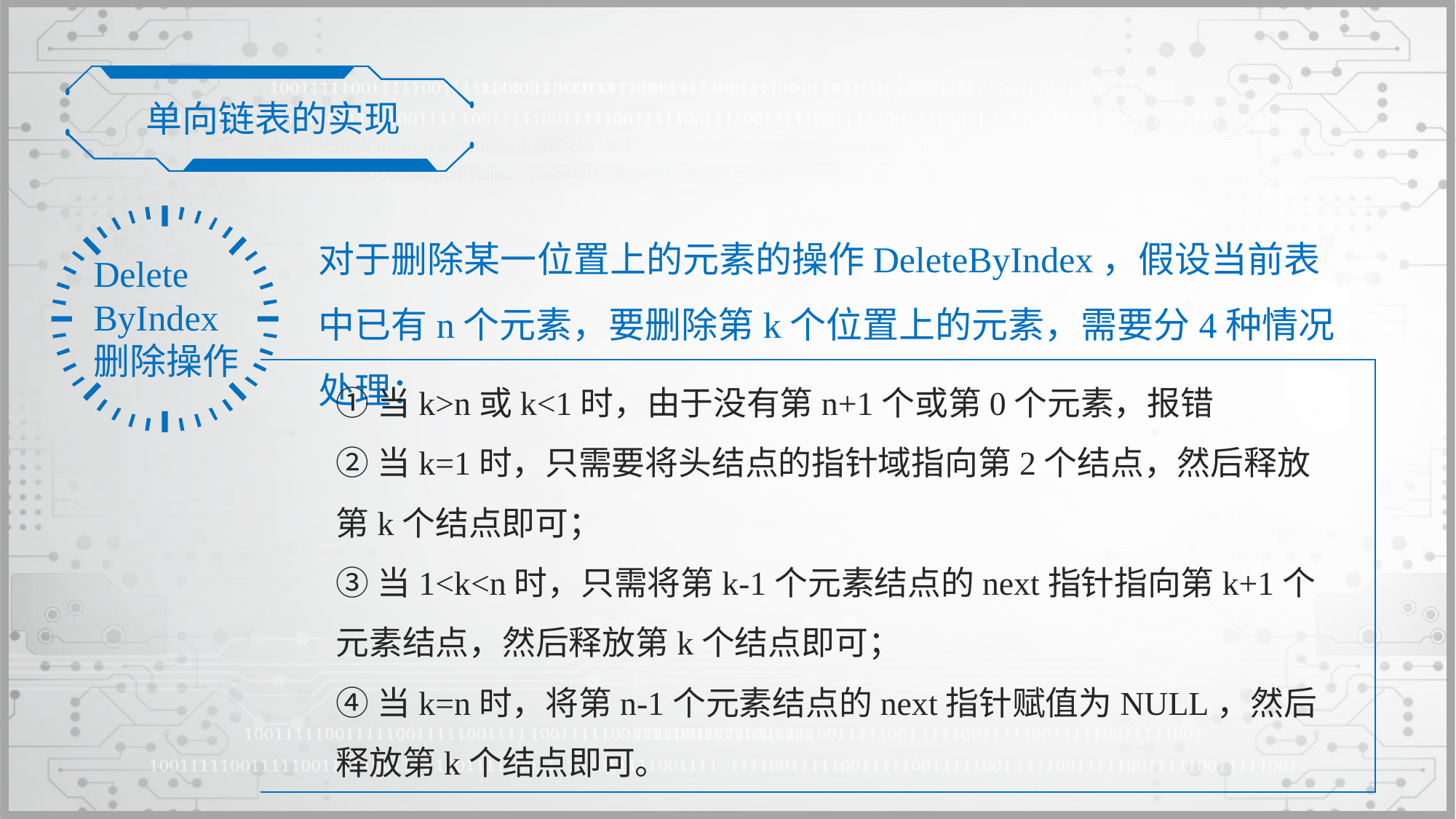

单向链表的实现

Delete
ByIndex
删除操作
对于删除某一位置上的元素的操作DeleteByIndex，假设当前表中已有n个元素，要删除第k个位置上的元素，需要分4种情况处理：
①当k>n或k<1时，由于没有第n+1个或第0个元素，报错
②当k=1时，只需要将头结点的指针域指向第2个结点，然后释放第k个结点即可；
③当1<k<n时，只需将第k-1个元素结点的next指针指向第k+1个元素结点，然后释放第k个结点即可；
④当k=n时，将第n-1个元素结点的next指针赋值为NULL，然后释放第k个结点即可。